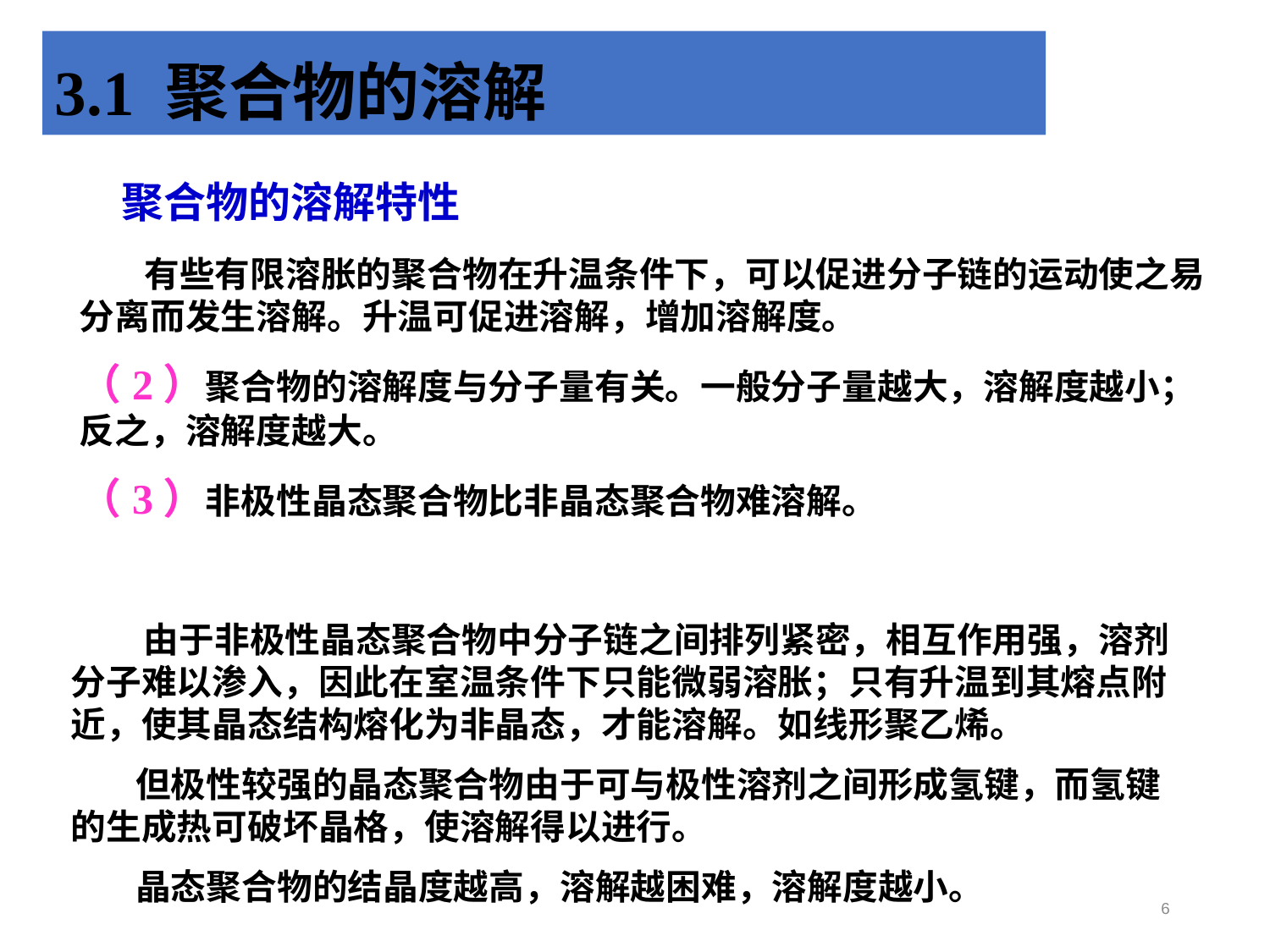

3.1 聚合物的溶解
聚合物的溶解特性
       有些有限溶胀的聚合物在升温条件下，可以促进分子链的运动使之易分离而发生溶解。升温可促进溶解，增加溶解度。
（2）聚合物的溶解度与分子量有关。一般分子量越大，溶解度越小；反之，溶解度越大。
（3）非极性晶态聚合物比非晶态聚合物难溶解。
        由于非极性晶态聚合物中分子链之间排列紧密，相互作用强，溶剂分子难以渗入，因此在室温条件下只能微弱溶胀；只有升温到其熔点附近，使其晶态结构熔化为非晶态，才能溶解。如线形聚乙烯。
       但极性较强的晶态聚合物由于可与极性溶剂之间形成氢键，而氢键的生成热可破坏晶格，使溶解得以进行。
       晶态聚合物的结晶度越高，溶解越困难，溶解度越小。
6